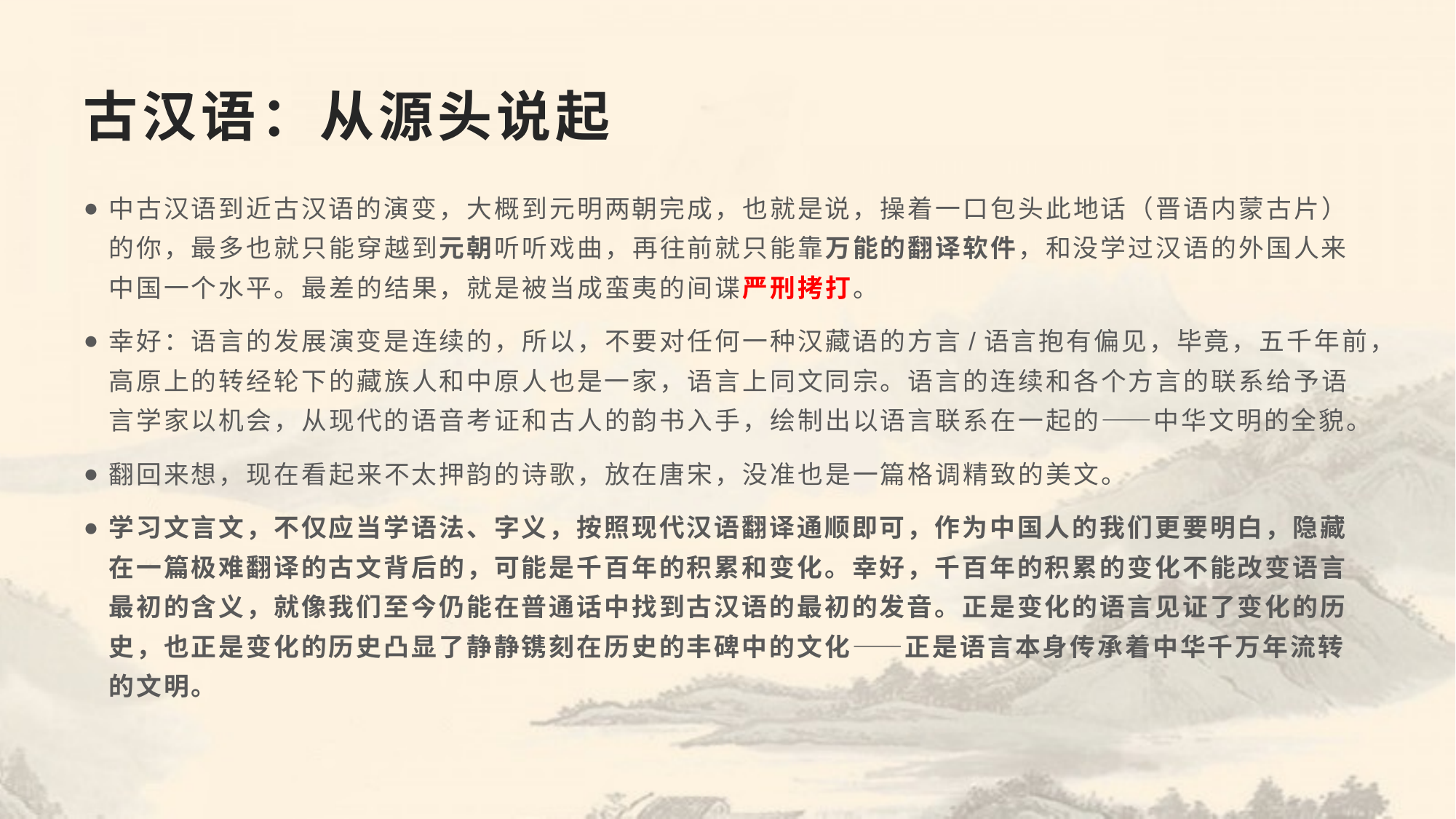

# 古汉语：从源头说起
中古汉语到近古汉语的演变，大概到元明两朝完成，也就是说，操着一口包头此地话（晋语内蒙古片）的你，最多也就只能穿越到元朝听听戏曲，再往前就只能靠万能的翻译软件，和没学过汉语的外国人来中国一个水平。最差的结果，就是被当成蛮夷的间谍严刑拷打。
幸好：语言的发展演变是连续的，所以，不要对任何一种汉藏语的方言/语言抱有偏见，毕竟，五千年前，高原上的转经轮下的藏族人和中原人也是一家，语言上同文同宗。语言的连续和各个方言的联系给予语言学家以机会，从现代的语音考证和古人的韵书入手，绘制出以语言联系在一起的——中华文明的全貌。
翻回来想，现在看起来不太押韵的诗歌，放在唐宋，没准也是一篇格调精致的美文。
学习文言文，不仅应当学语法、字义，按照现代汉语翻译通顺即可，作为中国人的我们更要明白，隐藏在一篇极难翻译的古文背后的，可能是千百年的积累和变化。幸好，千百年的积累的变化不能改变语言最初的含义，就像我们至今仍能在普通话中找到古汉语的最初的发音。正是变化的语言见证了变化的历史，也正是变化的历史凸显了静静镌刻在历史的丰碑中的文化——正是语言本身传承着中华千万年流转的文明。